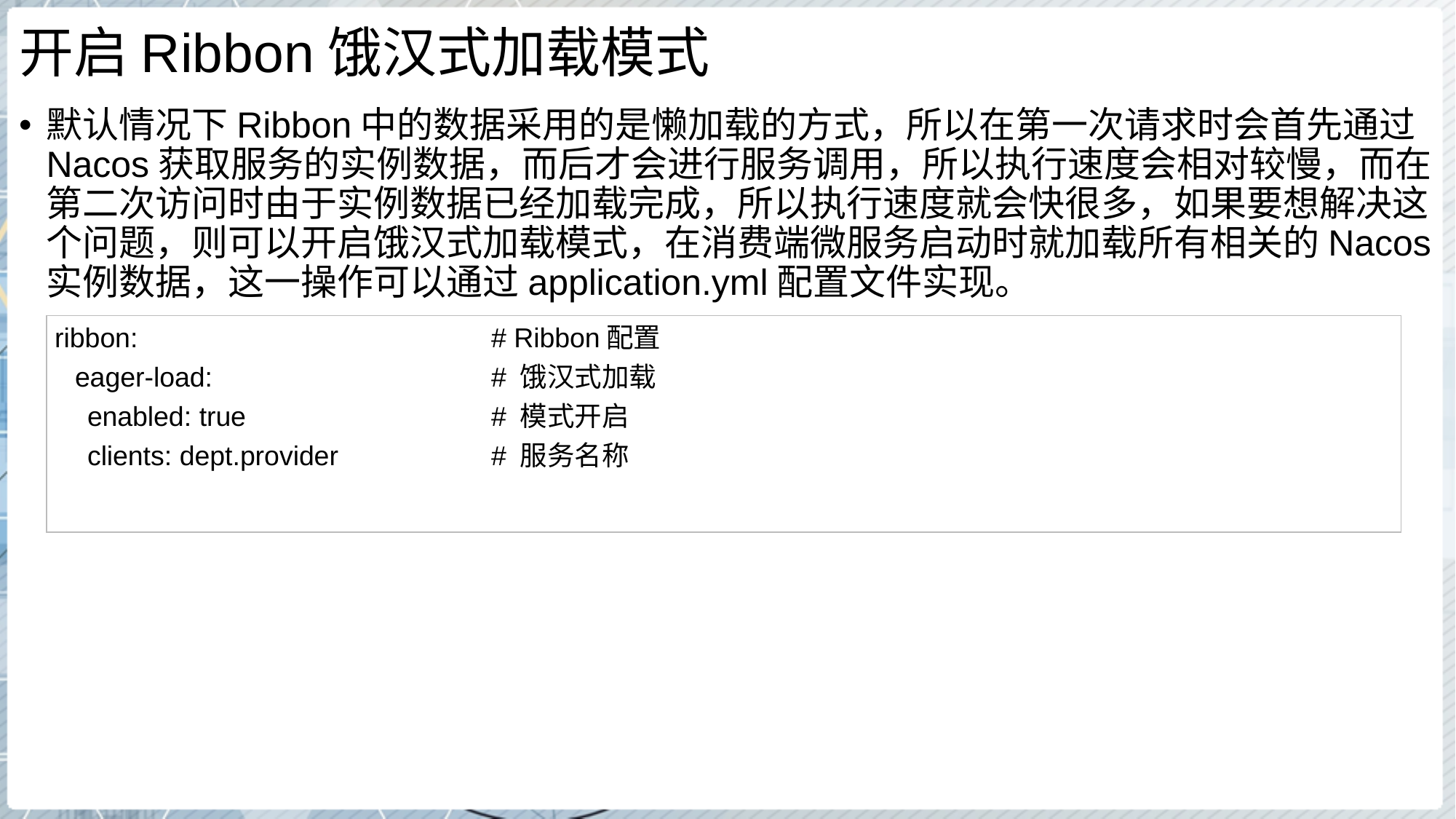

# 开启Ribbon饿汉式加载模式
默认情况下Ribbon中的数据采用的是懒加载的方式，所以在第一次请求时会首先通过Nacos获取服务的实例数据，而后才会进行服务调用，所以执行速度会相对较慢，而在第二次访问时由于实例数据已经加载完成，所以执行速度就会快很多，如果要想解决这个问题，则可以开启饿汉式加载模式，在消费端微服务启动时就加载所有相关的Nacos实例数据，这一操作可以通过application.yml配置文件实现。
| ribbon: # Ribbon配置 eager-load: # 饿汉式加载 enabled: true # 模式开启 clients: dept.provider # 服务名称 |
| --- |